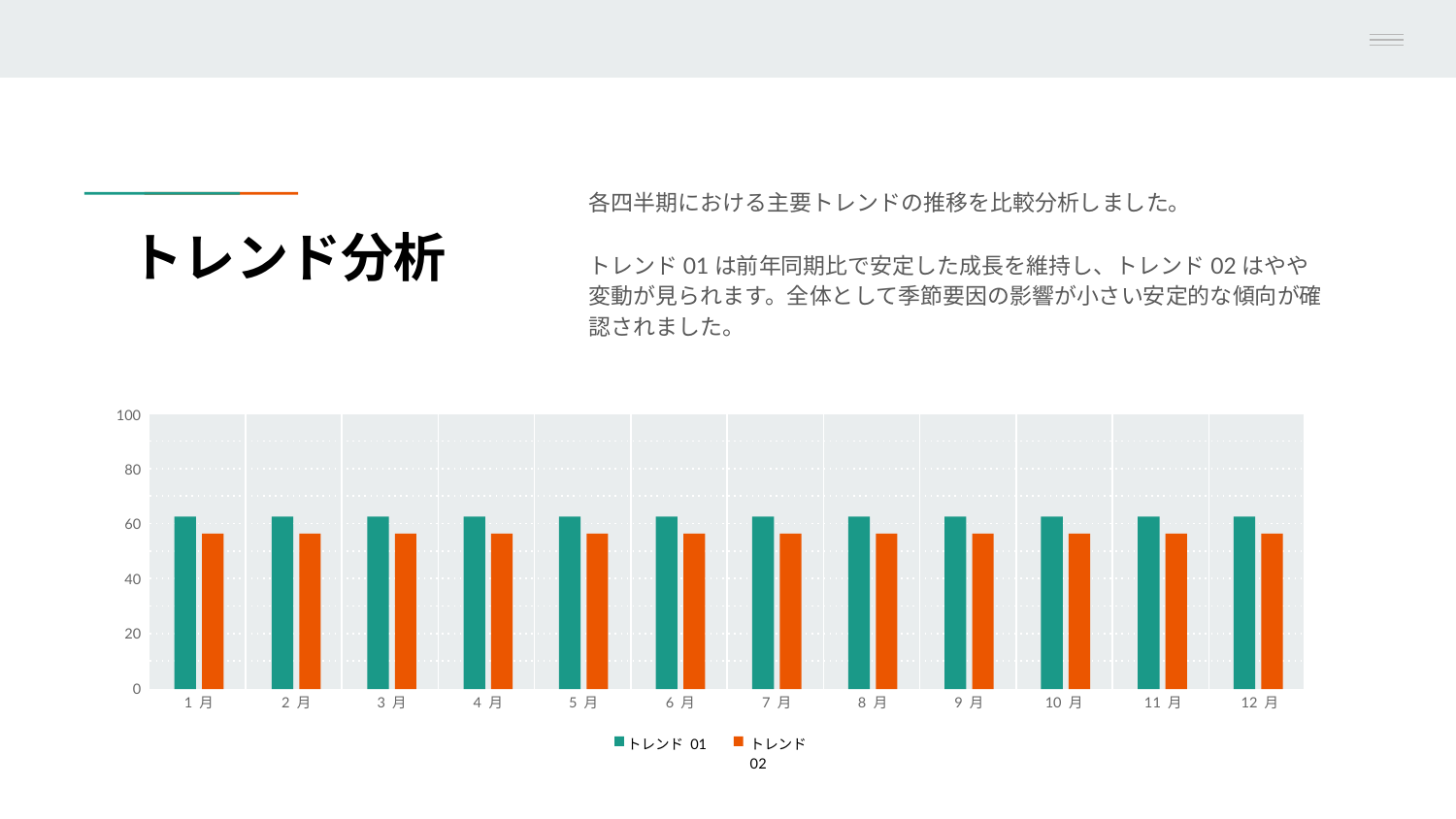

各四半期における主要トレンドの推移を比較分析しました。
トレンド01は前年同期比で安定した成長を維持し、トレンド02はやや変動が見られます。全体として季節要因の影響が小さい安定的な傾向が確認されました。
# トレンド分析
100

80
60
40

20
10 月
11 月
12 月
1 月
2 月
3 月
4 月
5 月
6 月
7 月
8 月
9 月
0
トレンド 01
トレンド 02